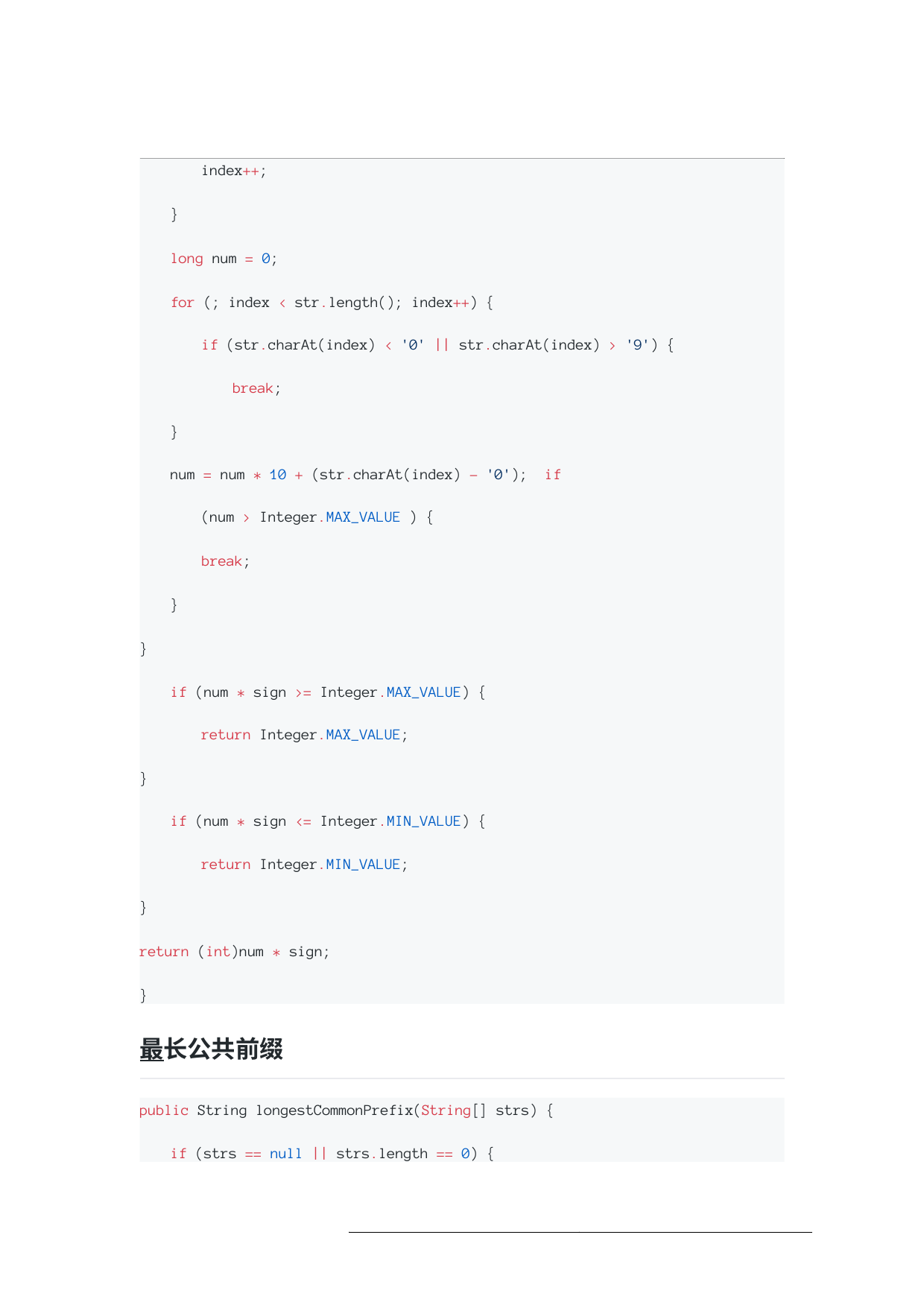

index++;

}

long num = 0;

for (; index < str.length(); index++) {
if (str.charAt(index) < '0' || str.charAt(index) > '9') {  break;

}
num = num * 10 + (str.charAt(index) - '0');  if (num > Integer.MAX_VALUE ) {

break;

}

}
if (num * sign >= Integer.MAX_VALUE) {  return Integer.MAX_VALUE;

}
if (num * sign <= Integer.MIN_VALUE) {  return Integer.MIN_VALUE;

}

return (int)num * sign;

}
最长公共前缀

public String longestCommonPrefix(String[] strs) {

if (strs == null || strs.length == 0) {